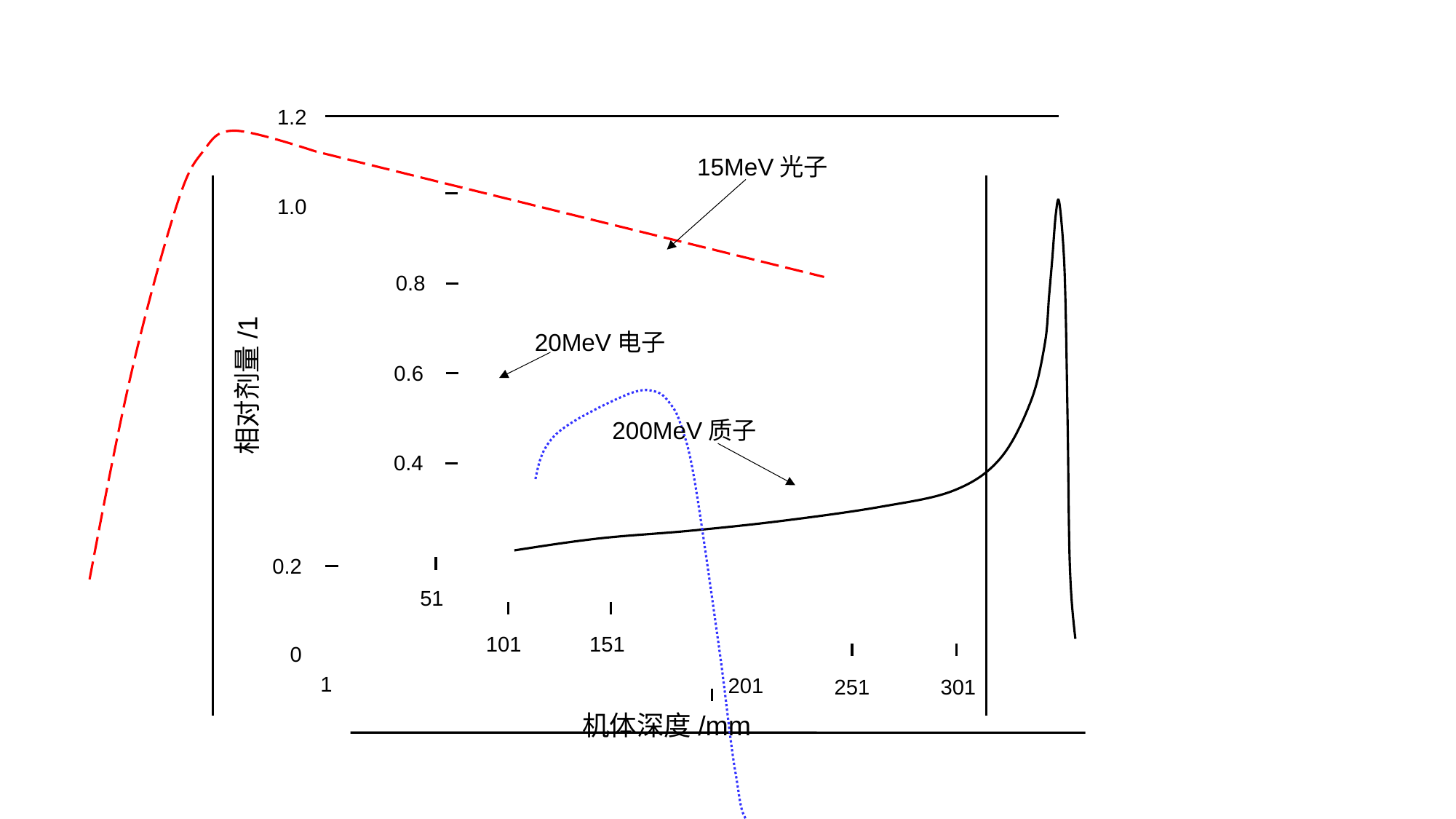

1.2

15MeV光子
1.0

0.8
20MeV电子
0.6
相对剂量/1

200MeV质子
0.4
0.2
51
101
151
0
1
201
251
301
机体深度/mm